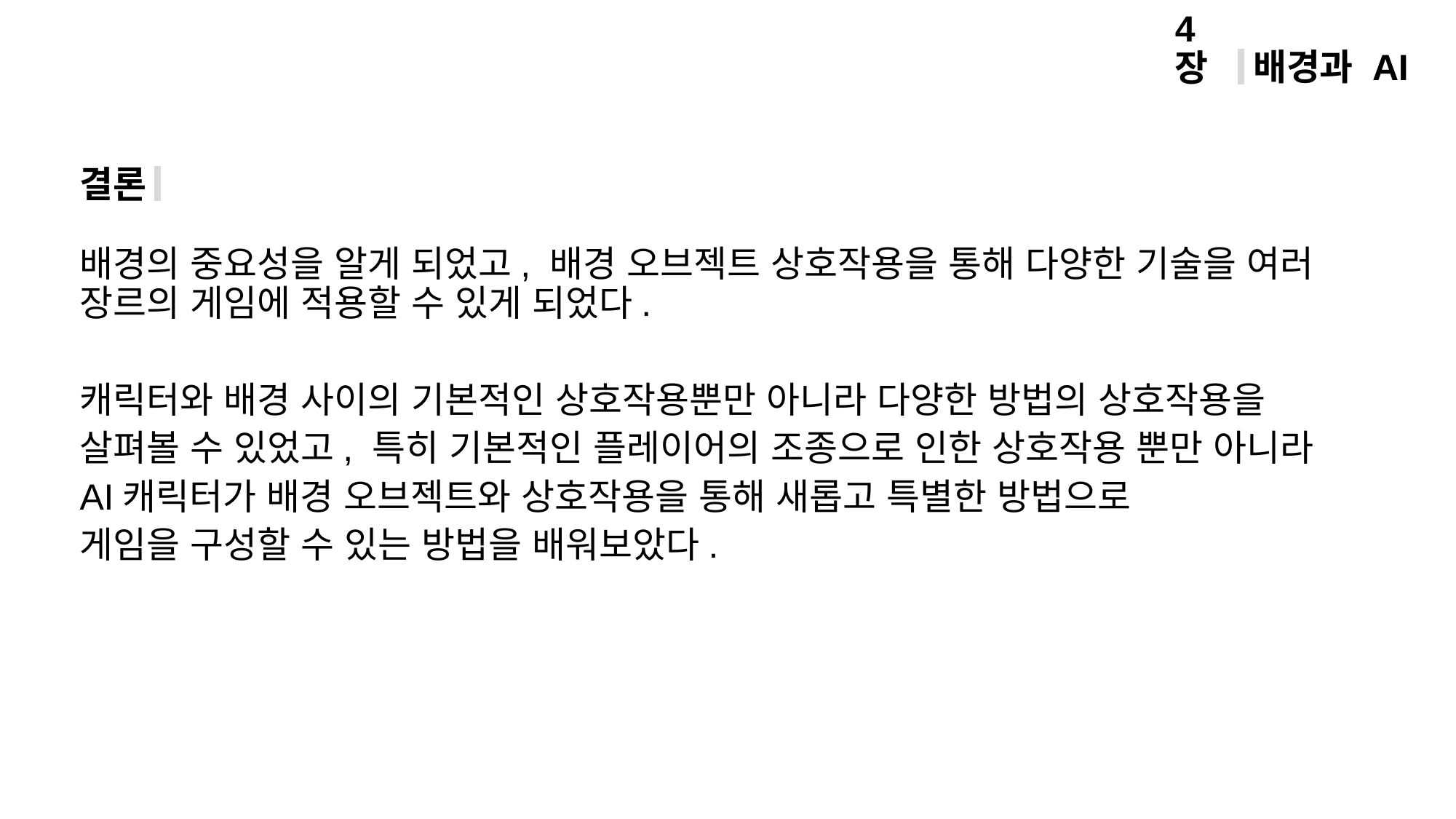

배경과 AI
4장
결론
배경의 중요성을 알게 되었고, 배경 오브젝트 상호작용을 통해 다양한 기술을 여러 장르의 게임에 적용할 수 있게 되었다.

캐릭터와 배경 사이의 기본적인 상호작용뿐만 아니라 다양한 방법의 상호작용을
살펴볼 수 있었고, 특히 기본적인 플레이어의 조종으로 인한 상호작용 뿐만 아니라
AI캐릭터가 배경 오브젝트와 상호작용을 통해 새롭고 특별한 방법으로
게임을 구성할 수 있는 방법을 배워보았다.